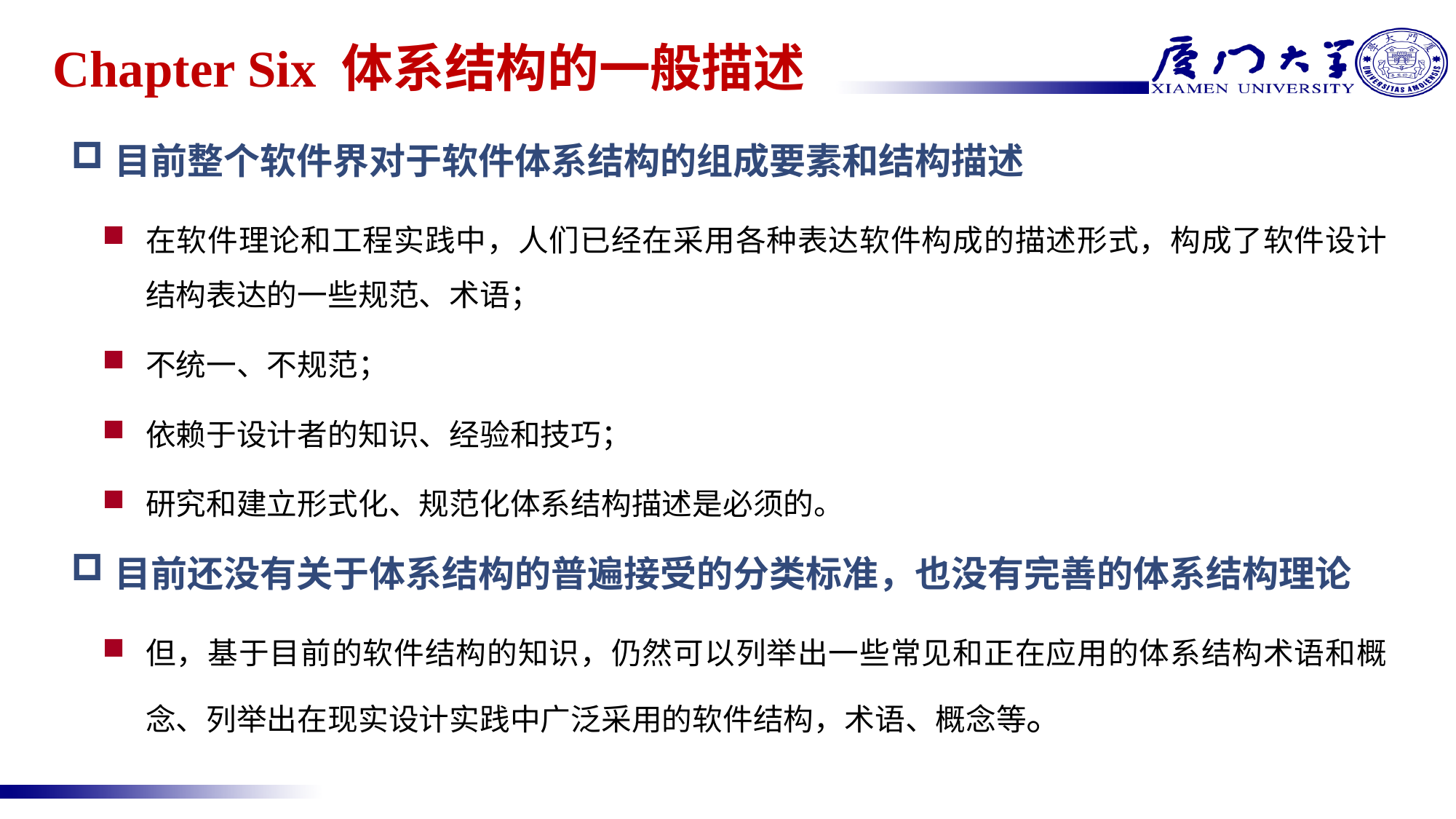

# Chapter Six 体系结构的一般描述
目前整个软件界对于软件体系结构的组成要素和结构描述
在软件理论和工程实践中，人们已经在采用各种表达软件构成的描述形式，构成了软件设计结构表达的一些规范、术语；
不统一、不规范；
依赖于设计者的知识、经验和技巧；
研究和建立形式化、规范化体系结构描述是必须的。
目前还没有关于体系结构的普遍接受的分类标准，也没有完善的体系结构理论
但，基于目前的软件结构的知识，仍然可以列举出一些常见和正在应用的体系结构术语和概念、列举出在现实设计实践中广泛采用的软件结构，术语、概念等。